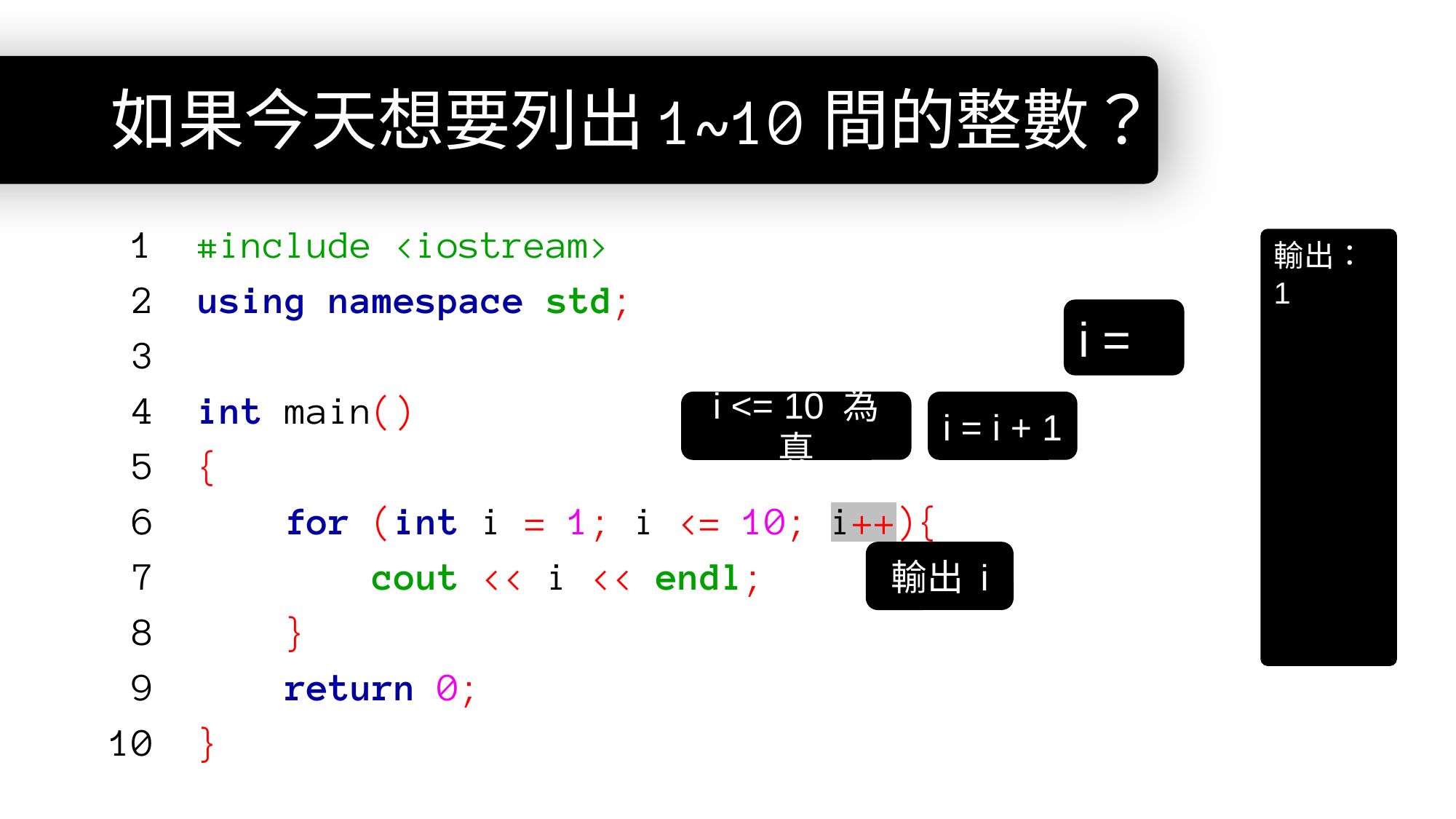

# 如果今天想要列出1~10間的整數？

 1  #include <iostream>
 2  using namespace std;
 3
 4  int main()
 5  {
 6      for (int i = 1; i <= 10; i++){
 7          cout << i << endl;
 8      }
 9      return 0;
10  }
輸出：
1
i = 2
i <= 10 為真
i = i + 1
輸出 i